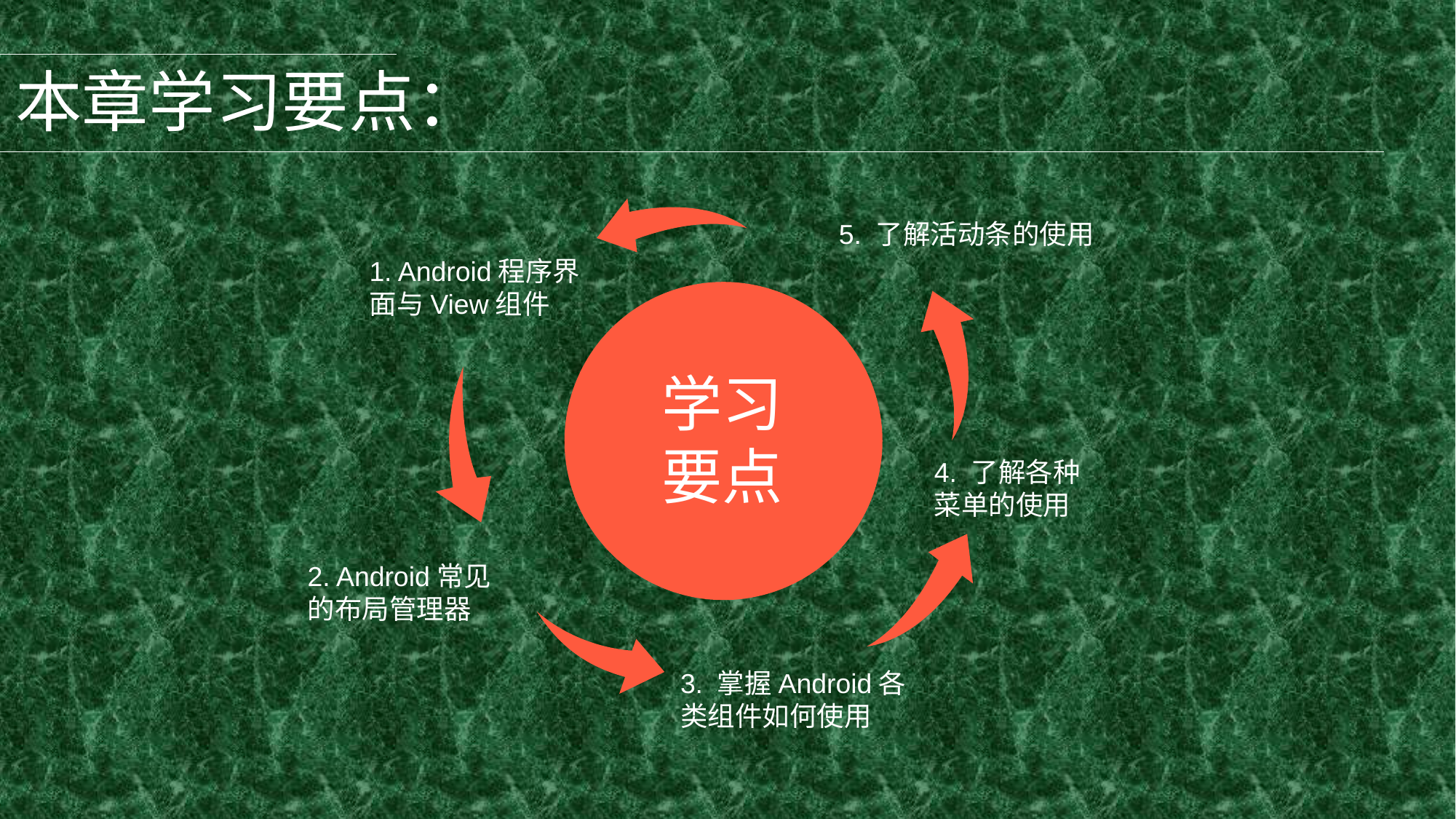

本章学习要点：

5. 了解活动条的使用
1. Android程序界
面与View组件
学习要点
4. 了解各种
菜单的使用
2. Android常见
的布局管理器
3. 掌握Android各
类组件如何使用